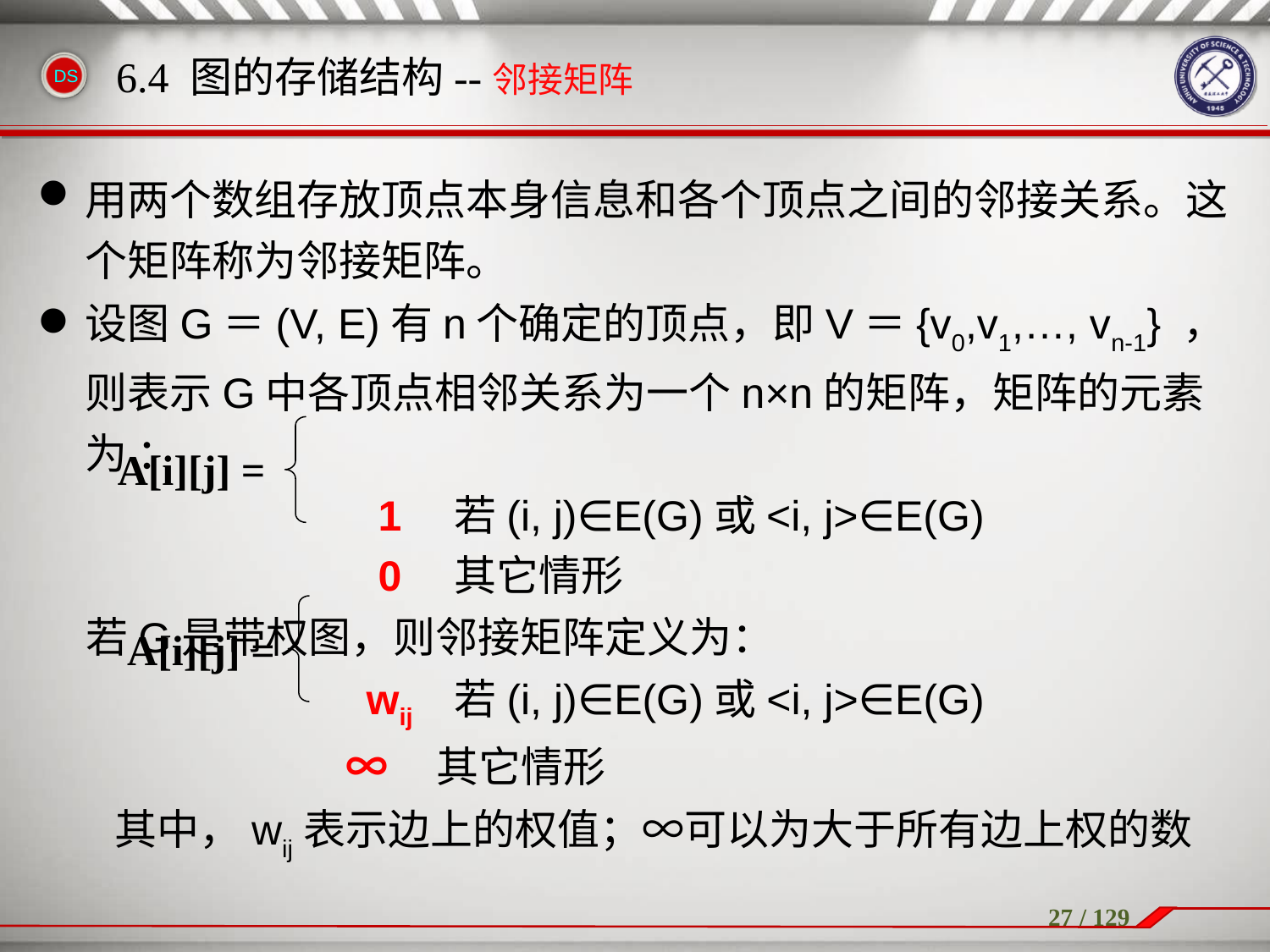

6.4 图的存储结构--邻接矩阵
用两个数组存放顶点本身信息和各个顶点之间的邻接关系。这个矩阵称为邻接矩阵。
设图G＝(V, E)有n个确定的顶点，即V＝{v0,v1,…, vn-1} ，则表示G中各顶点相邻关系为一个n×n的矩阵，矩阵的元素为 ：
		              1　若(i, j)∈E(G)或<i, j>∈E(G)
		              0　其它情形
    若G是带权图，则邻接矩阵定义为：
		             wij 　若(i, j)∈E(G)或<i, j>∈E(G)
		              ∞    其它情形
	  其中，wij表示边上的权值；∞可以为大于所有边上权的数

A[i][j] =

A[i][j] =